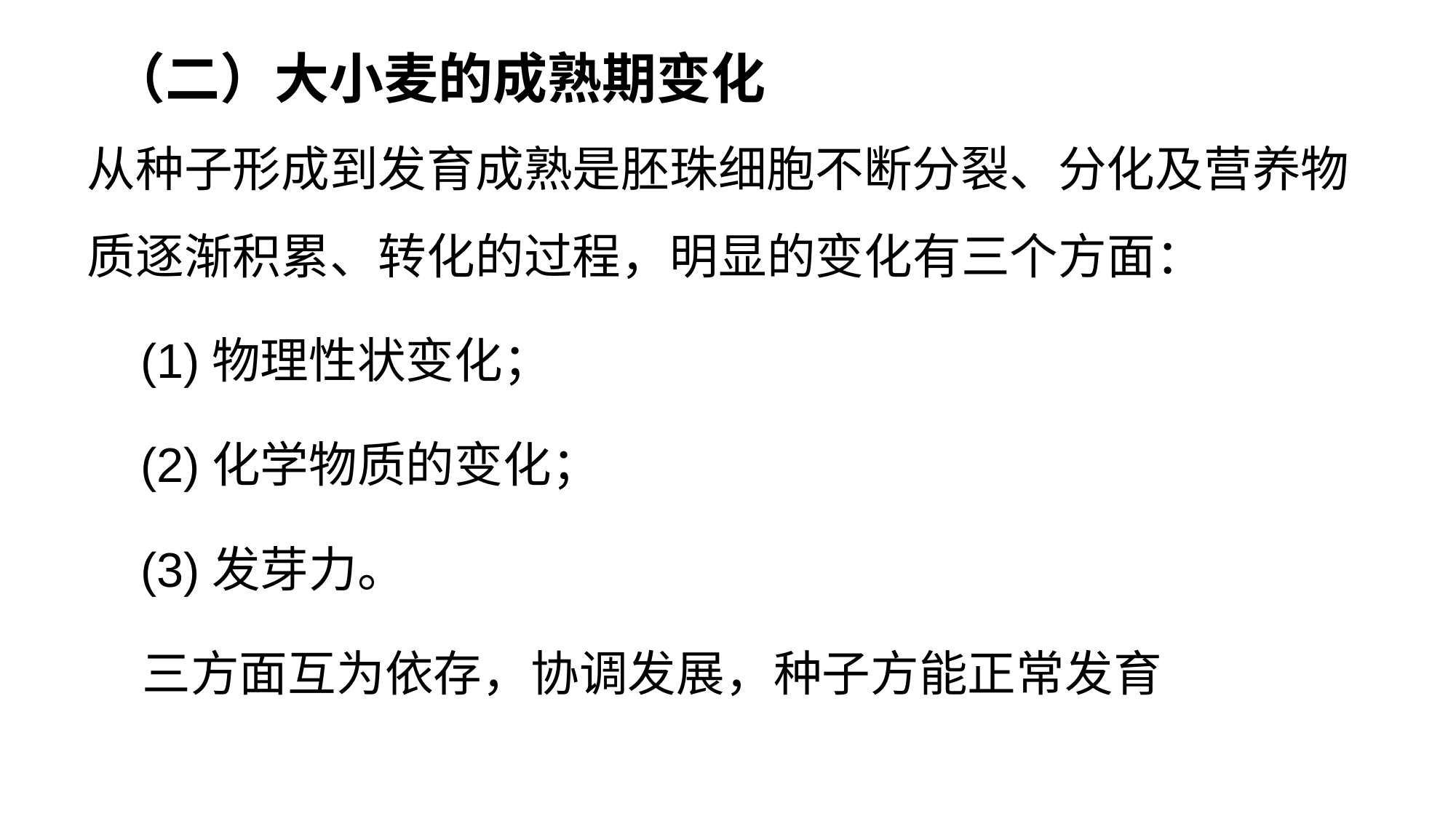

（二）大小麦的成熟期变化
从种子形成到发育成熟是胚珠细胞不断分裂、分化及营养物质逐渐积累、转化的过程，明显的变化有三个方面：
    (1)物理性状变化；
    (2)化学物质的变化；
    (3)发芽力。
    三方面互为依存，协调发展，种子方能正常发育